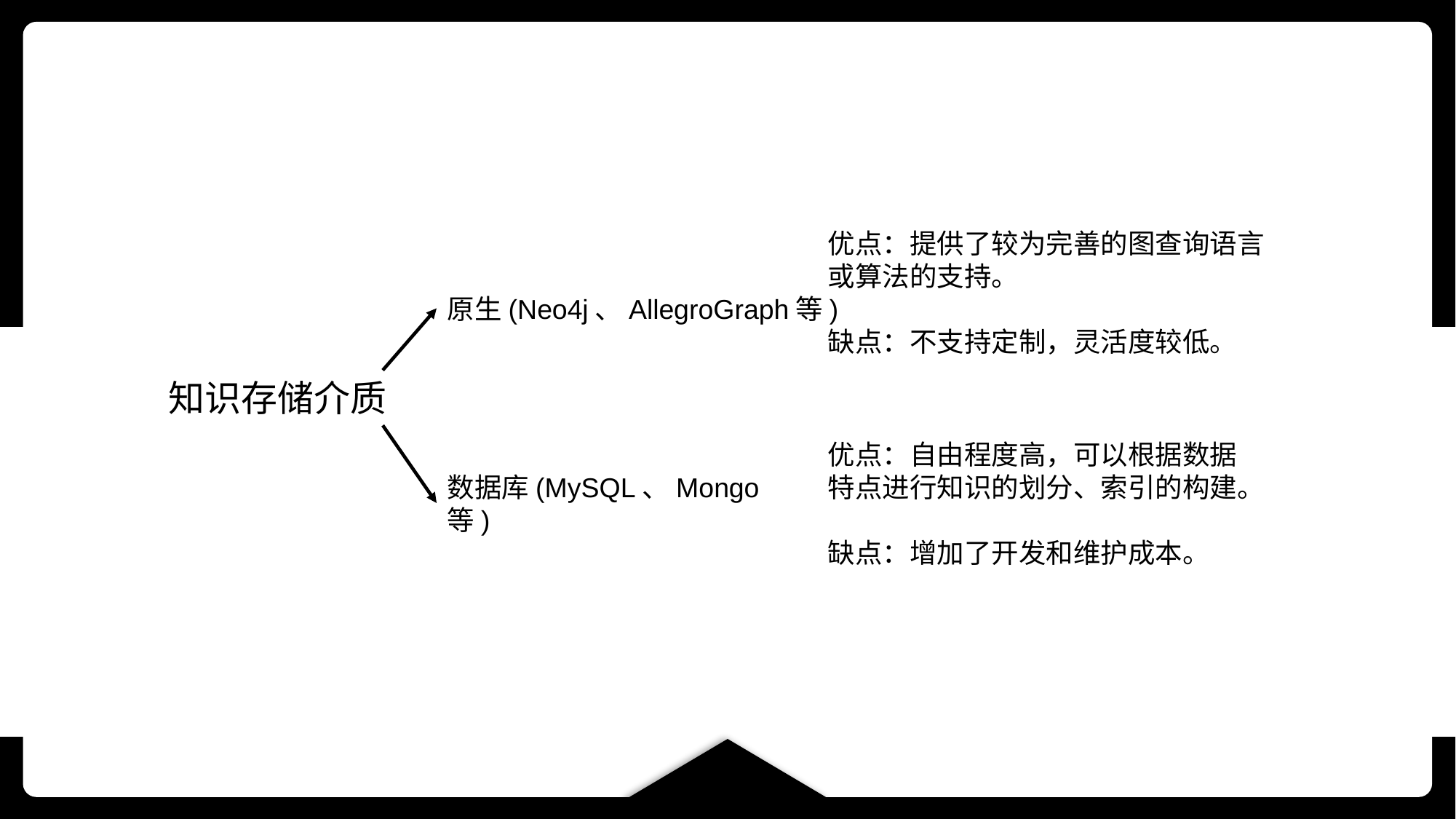

优点：提供了较为完善的图查询语言或算法的支持。

缺点：不支持定制，灵活度较低。
原生(Neo4j、AllegroGraph等)
知识存储介质
优点：自由程度高，可以根据数据特点进行知识的划分、索引的构建。

缺点：增加了开发和维护成本。
数据库(MySQL、Mongo等)